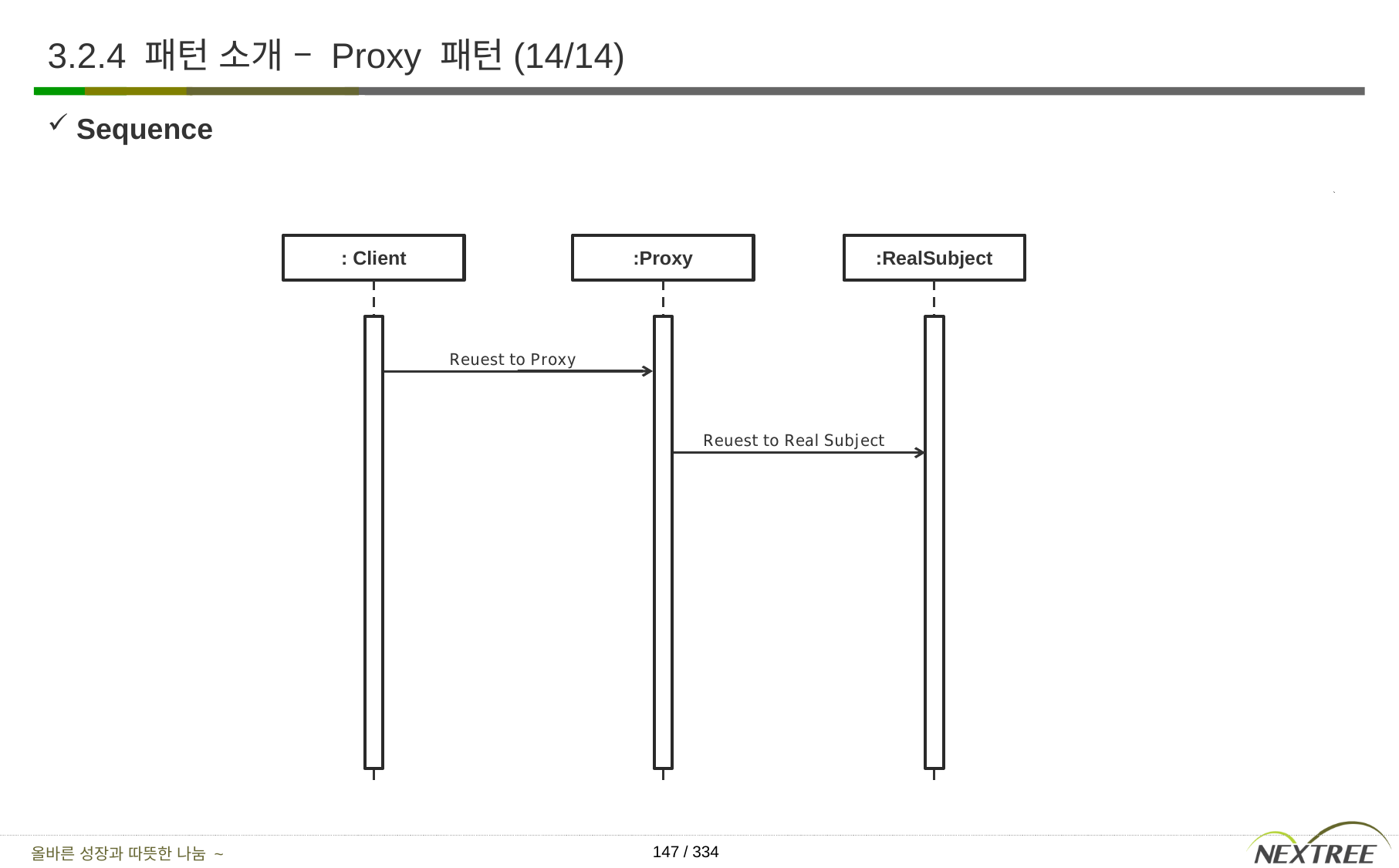

# 3.2.4 패턴 소개 – Proxy 패턴(14/14)
Sequence
: Client
:Proxy
:RealSubject

Reuest to Proxy

Reuest to Real Subject